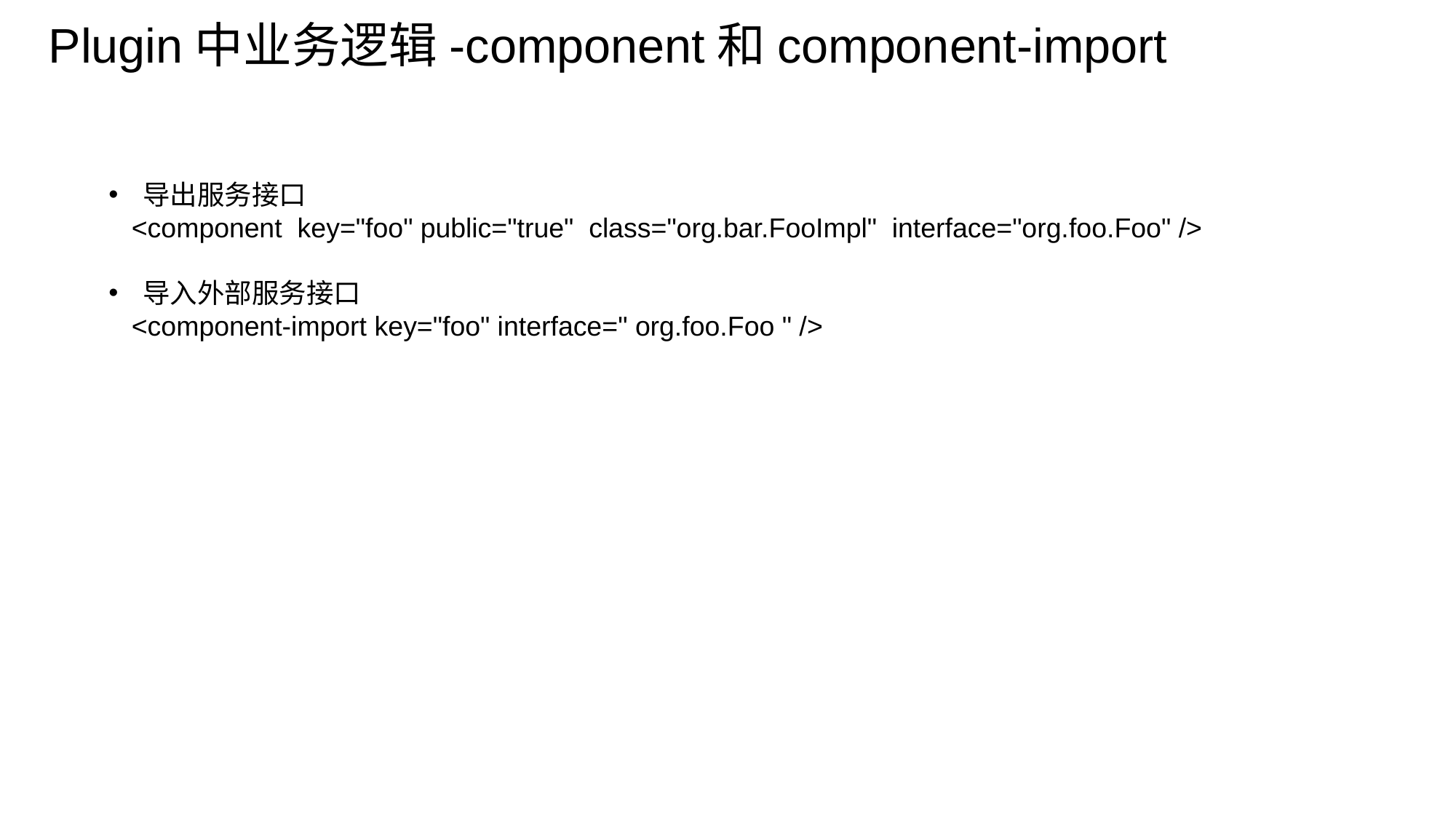

# Plugin中业务逻辑-component和component-import
导出服务接口
   <component  key="foo" public="true"  class="org.bar.FooImpl"  interface="org.foo.Foo" />

导入外部服务接口
   <component-import key="foo" interface=" org.foo.Foo " />